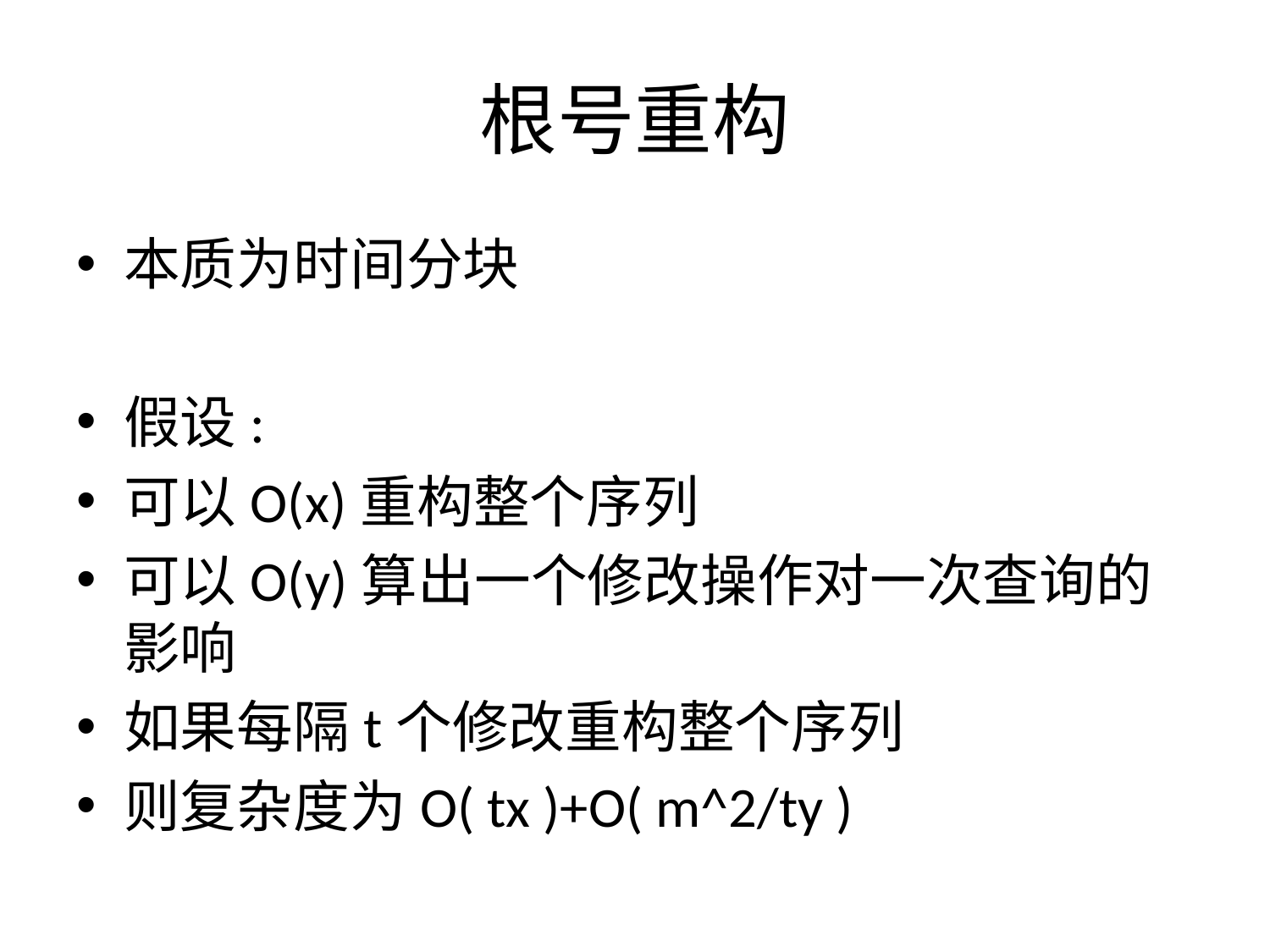

# 根号重构
本质为时间分块

假设:
可以O(x)重构整个序列
可以O(y)算出一个修改操作对一次查询的影响
如果每隔t个修改重构整个序列
则复杂度为O( tx )+O( m^2/ty )